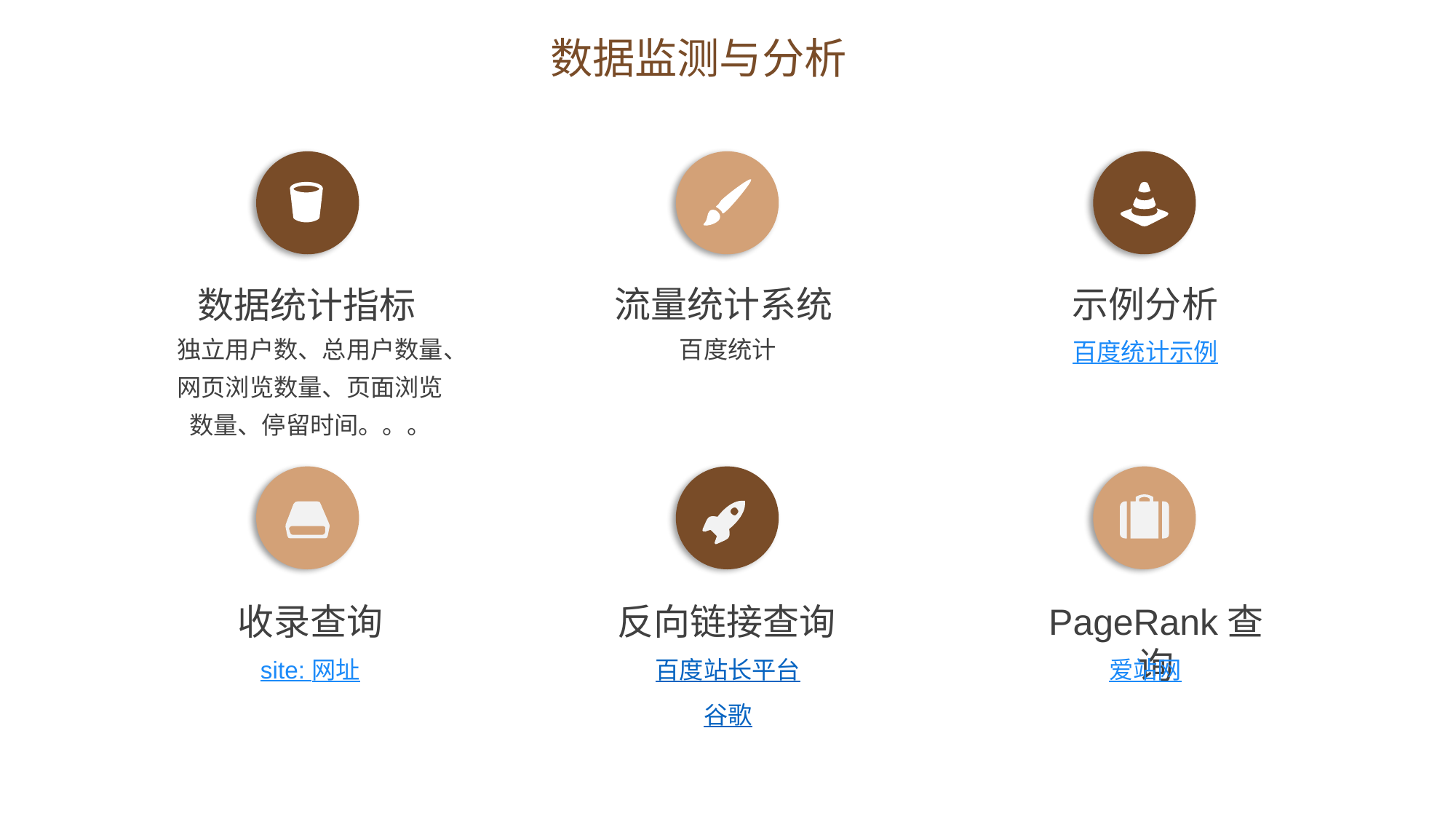

数据监测与分析

数据统计指标
独立用户数、总用户数量、
网页浏览数量、页面浏览数量、停留时间。。。

流量统计系统
百度统计

示例分析
百度统计示例

收录查询
site: 网址

反向链接查询
百度站长平台
谷歌

PageRank查询
爱站网